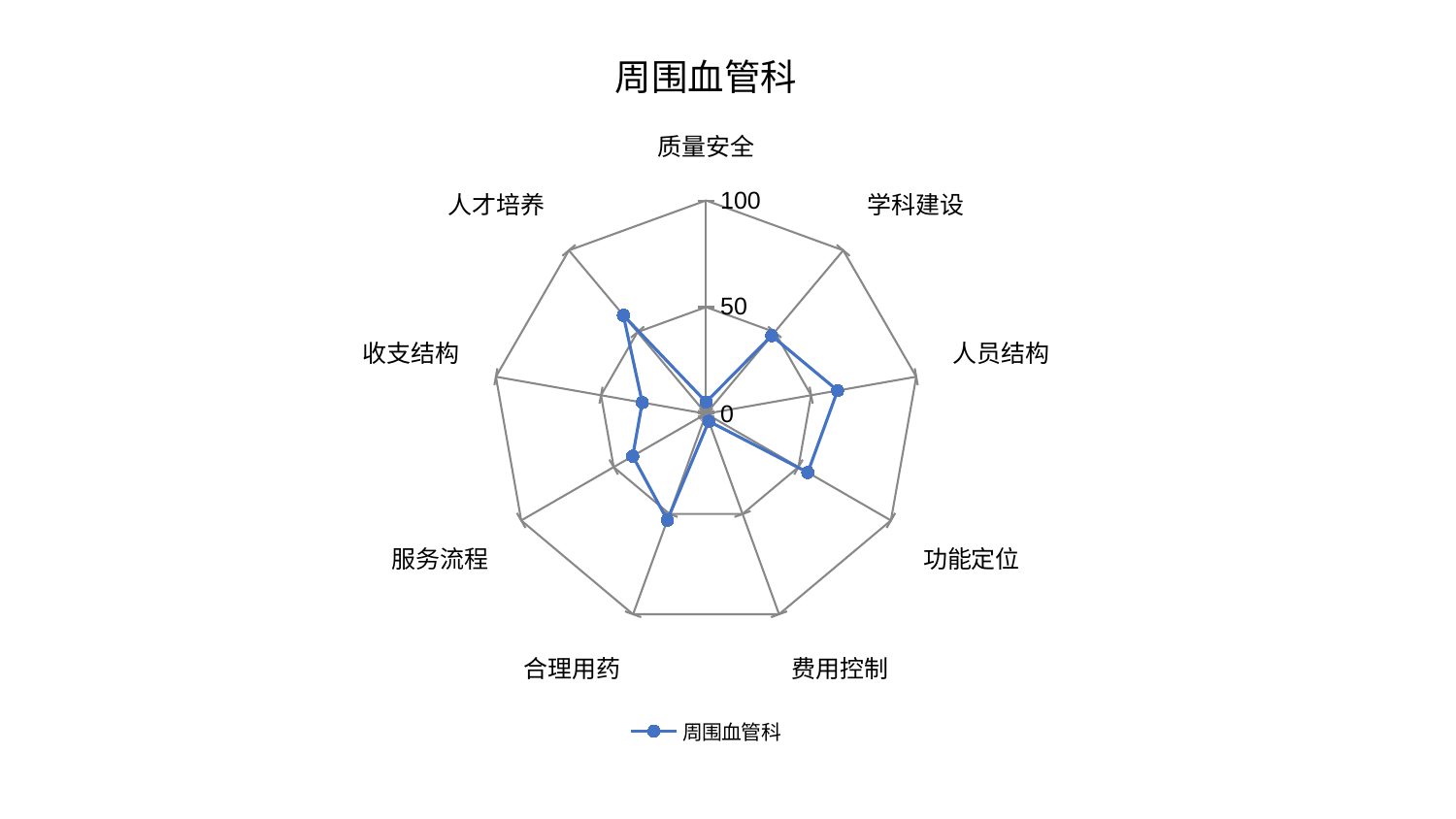

### Chart: 周围血管科

| Category | 周围血管科 |
|---|---|
| 质量安全 | 5.506456471307845 |
| 学科建设 | 47.82729440312343 |
| 人员结构 | 62.57437778200078 |
| 功能定位 | 55.05401841477667 |
| 费用控制 | 3.751995293530553 |
| 合理用药 | 53.042674531048526 |
| 服务流程 | 39.70468904832162 |
| 收支结构 | 30.383569697269248 |
| 人才培养 | 60.275552959770685 |
96